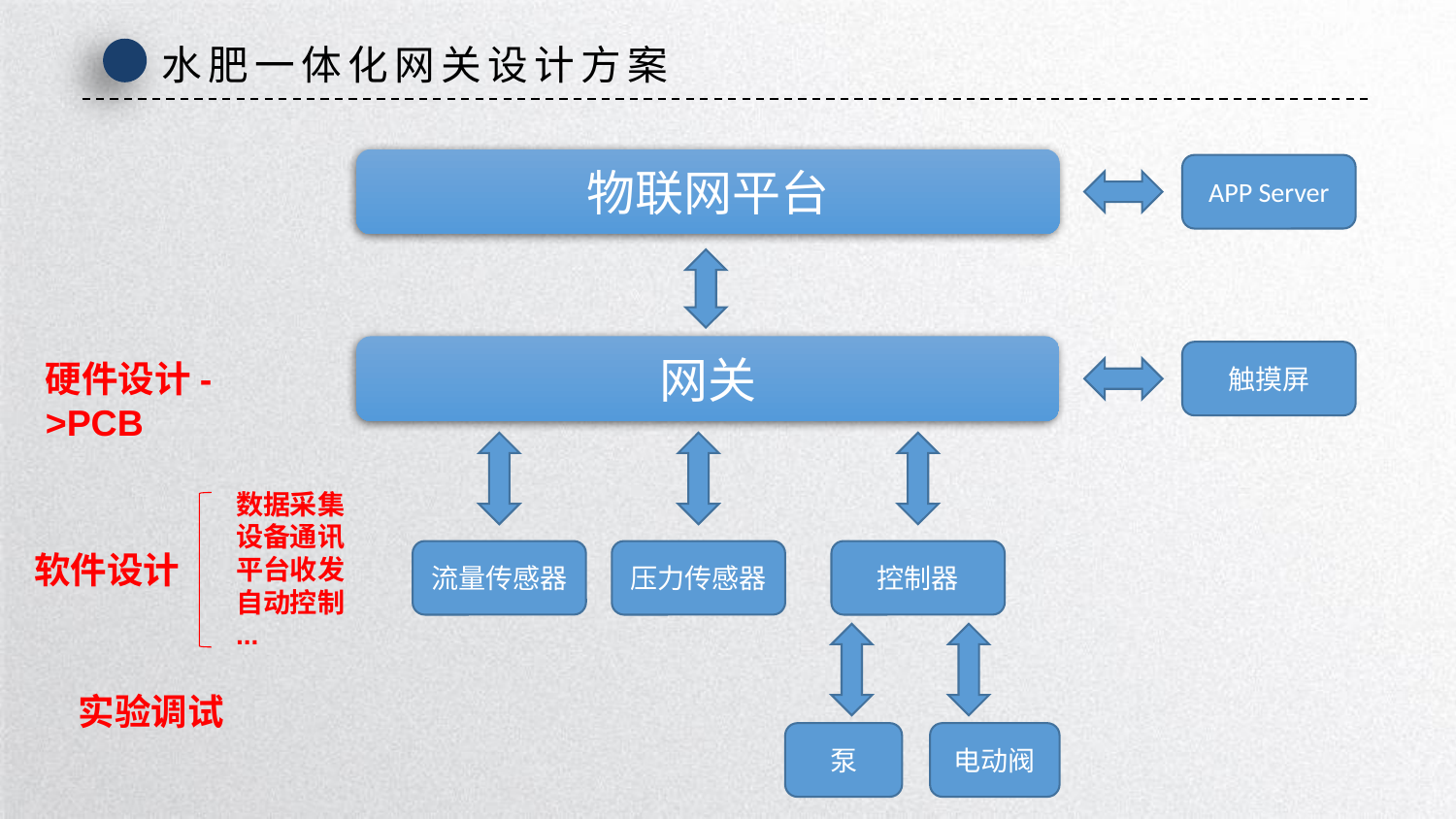

水肥一体化网关设计方案

物联网平台
APP Server

网关
触摸屏
硬件设计->PCB

流量传感器
压力传感器
控制器

泵
电动阀
数据采集
设备通讯平台收发
自动控制
...

软件设计
实验调试